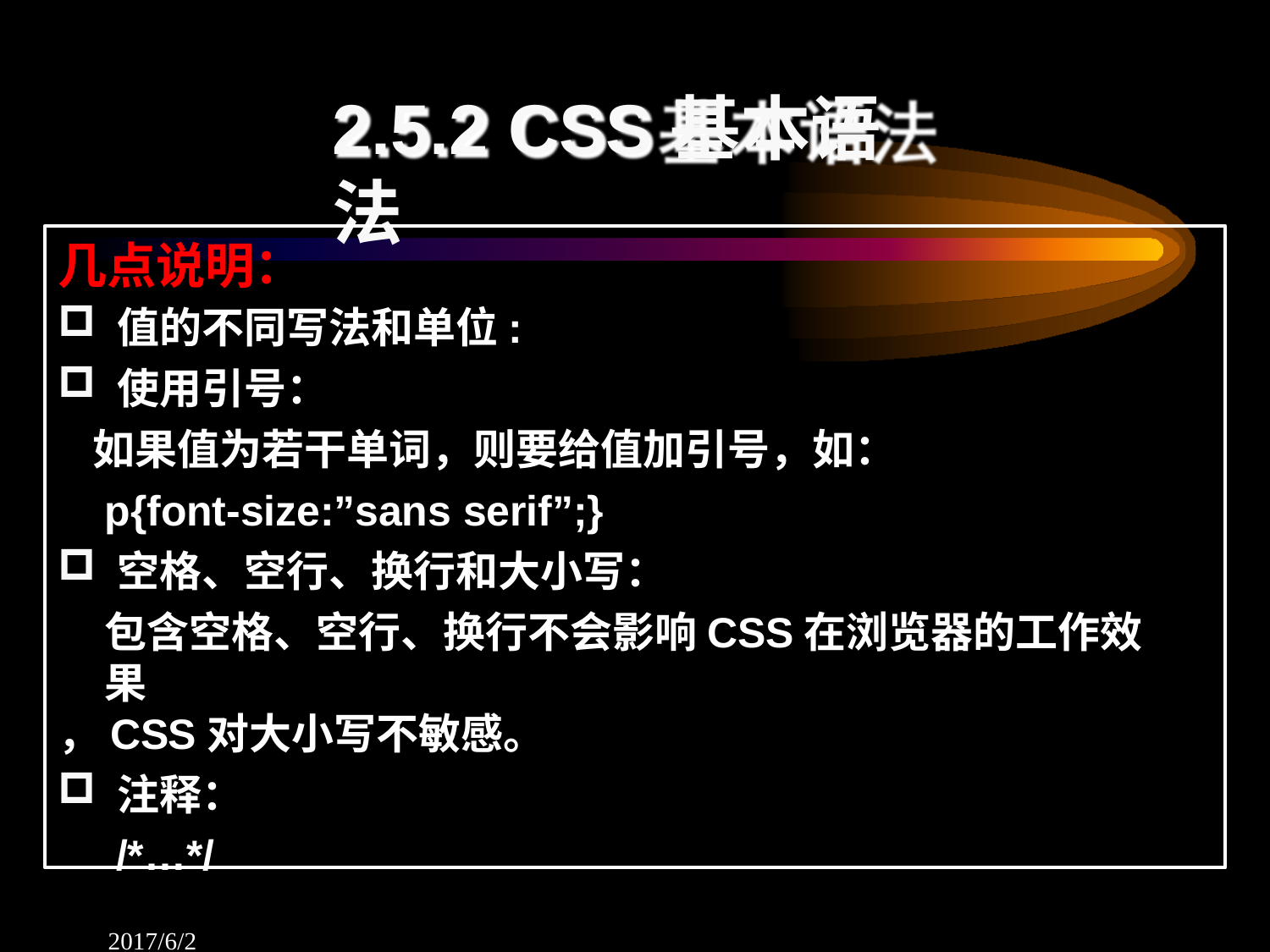

# 2.5.2 CSS基本语法

几点说明：
值的不同写法和单位:
使用引号：
如果值为若干单词，则要给值加引号，如：
p{font-size:”sans serif”;}
空格、空行、换行和大小写：
包含空格、空行、换行不会影响CSS在浏览器的工作效果
，CSS对大小写不敏感。
注释：
/*…*/

2017/6/2	66